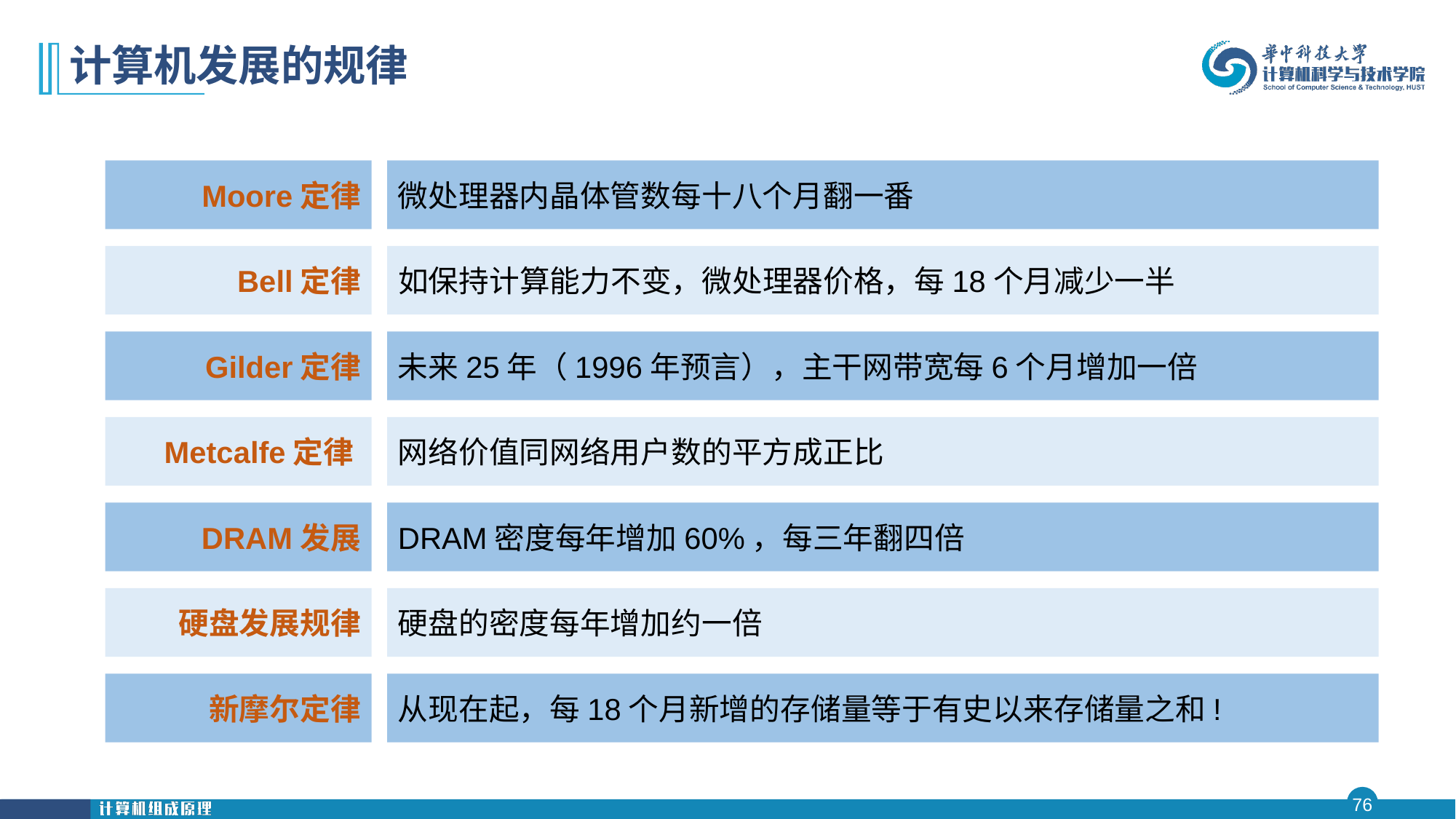

# 计算机发展的规律
Moore定律
微处理器内晶体管数每十八个月翻一番
Bell定律
如保持计算能力不变，微处理器价格，每18个月减少一半
Gilder定律
未来25年（1996年预言），主干网带宽每6个月增加一倍
Metcalfe定律
网络价值同网络用户数的平方成正比
DRAM发展
DRAM密度每年增加60%，每三年翻四倍
硬盘发展规律
硬盘的密度每年增加约一倍
新摩尔定律
从现在起，每18个月新增的存储量等于有史以来存储量之和!